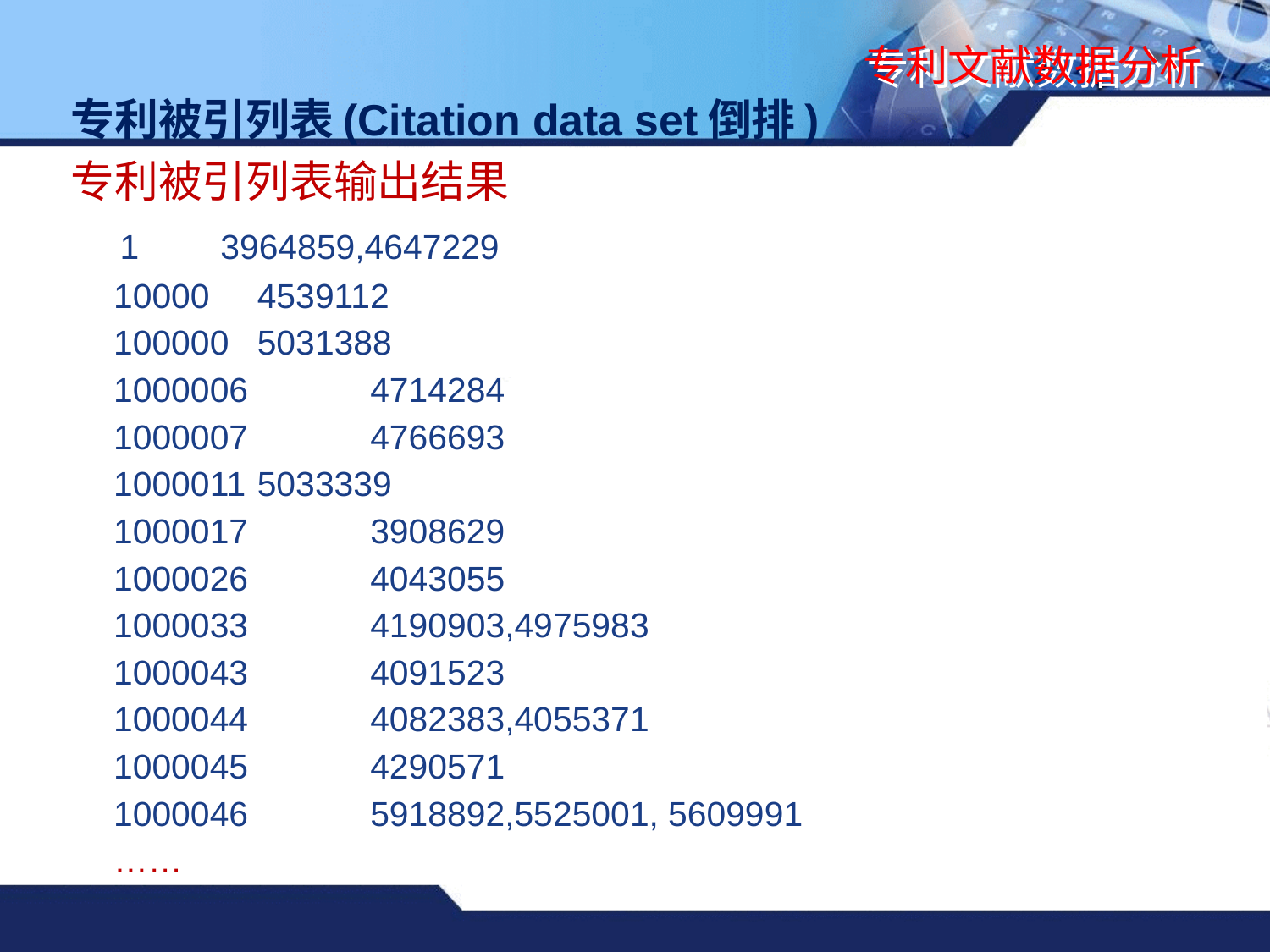

# 专利文献数据分析
专利被引列表(Citation data set倒排)
专利被引列表输出结果
    1		3964859,4647229
10000 	4539112
100000 	5031388
1000006 	4714284
1000007 	4766693
1000011 	5033339
1000017 	3908629
1000026 	4043055
1000033 	4190903,4975983
1000043 	4091523
1000044 	4082383,4055371
1000045 	4290571
1000046 	5918892,5525001, 5609991
……